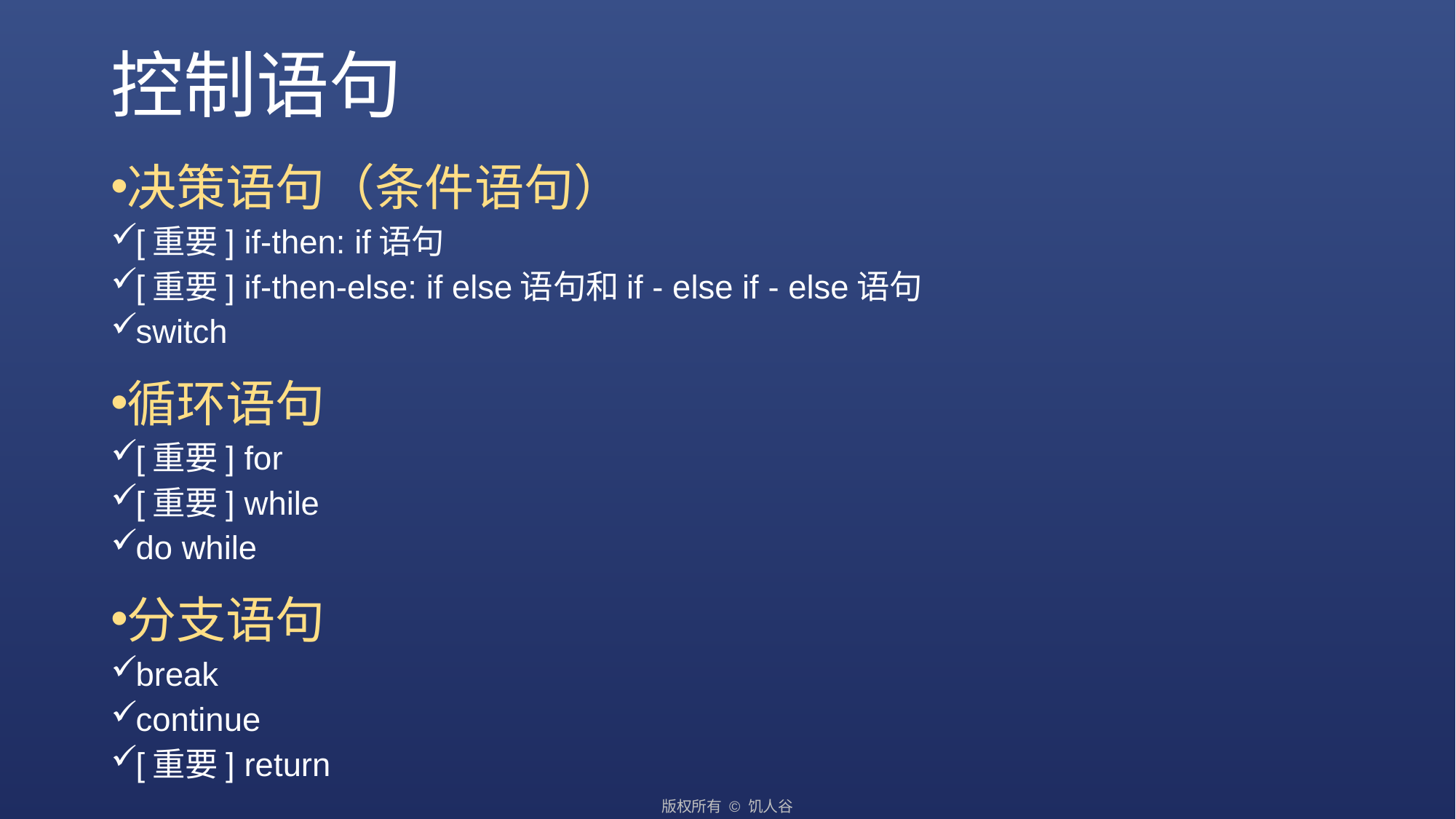

# 控制语句
决策语句（条件语句）
[重要] if-then: if语句
[重要] if-then-else: if else语句和if - else if - else语句
switch
循环语句
[重要] for
[重要] while
do while
分支语句
break
continue
[重要] return